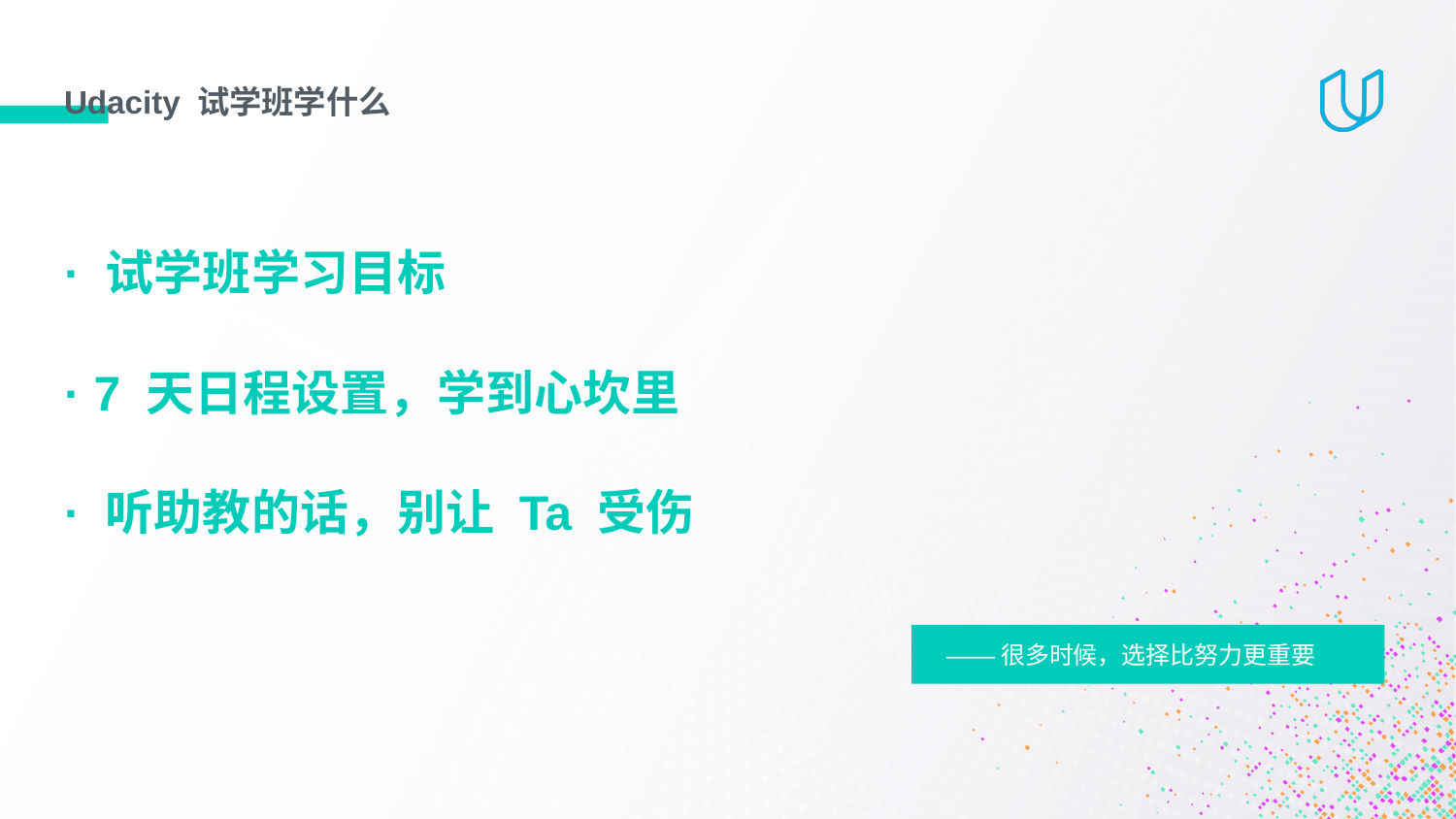

# Udacity 试学班学什么

· 试学班学习目标
· 7 天日程设置，学到心坎里
· 听助教的话，别让 Ta 受伤
   ——很多时候，选择比努力更重要